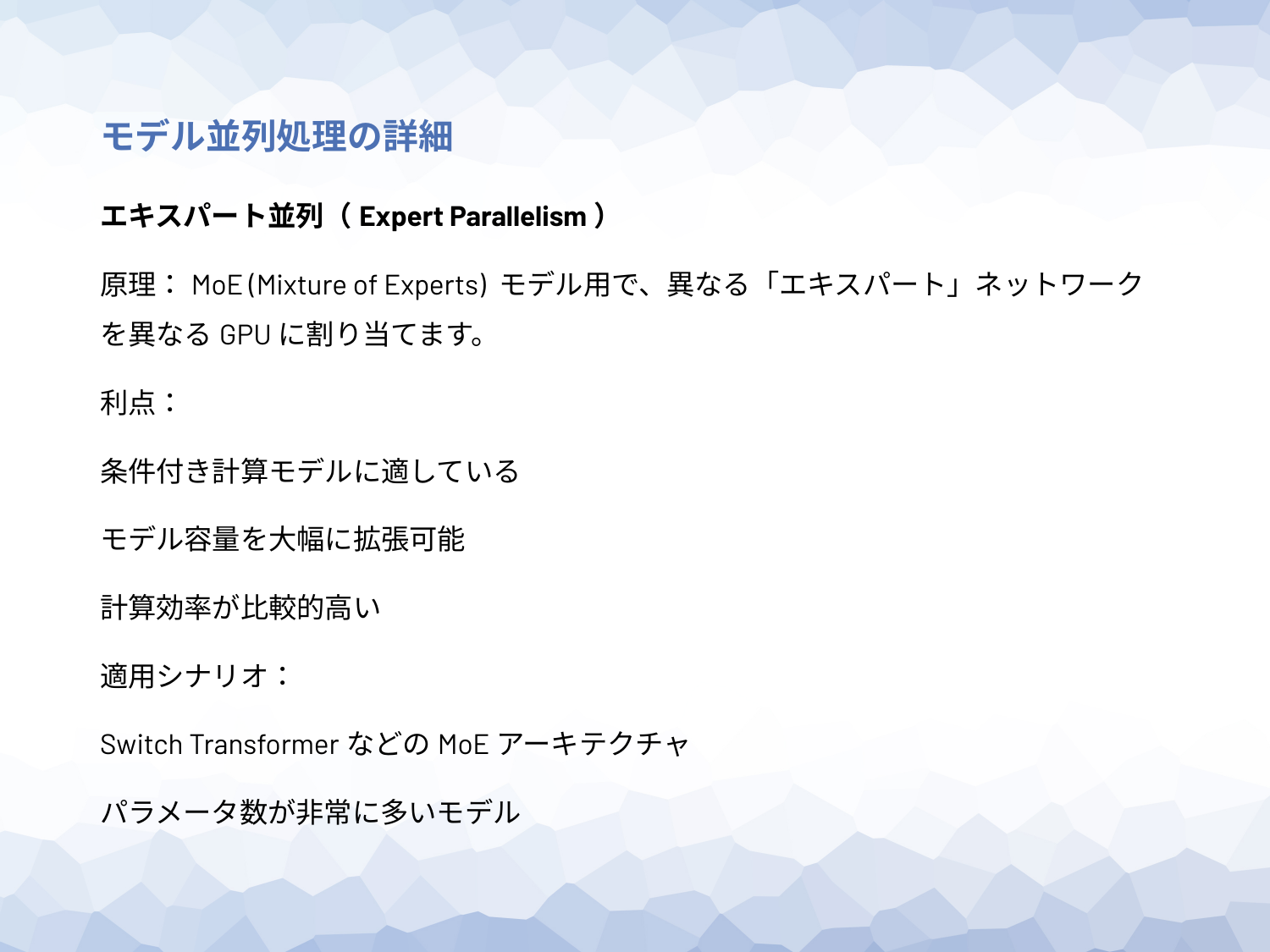

モデル並列処理の詳細
エキスパート並列（Expert Parallelism）
原理：MoE (Mixture of Experts) モデル用で、異なる「エキスパート」ネットワークを異なるGPUに割り当てます。
利点：
条件付き計算モデルに適している
モデル容量を大幅に拡張可能
計算効率が比較的高い
適用シナリオ：
Switch TransformerなどのMoEアーキテクチャ
パラメータ数が非常に多いモデル